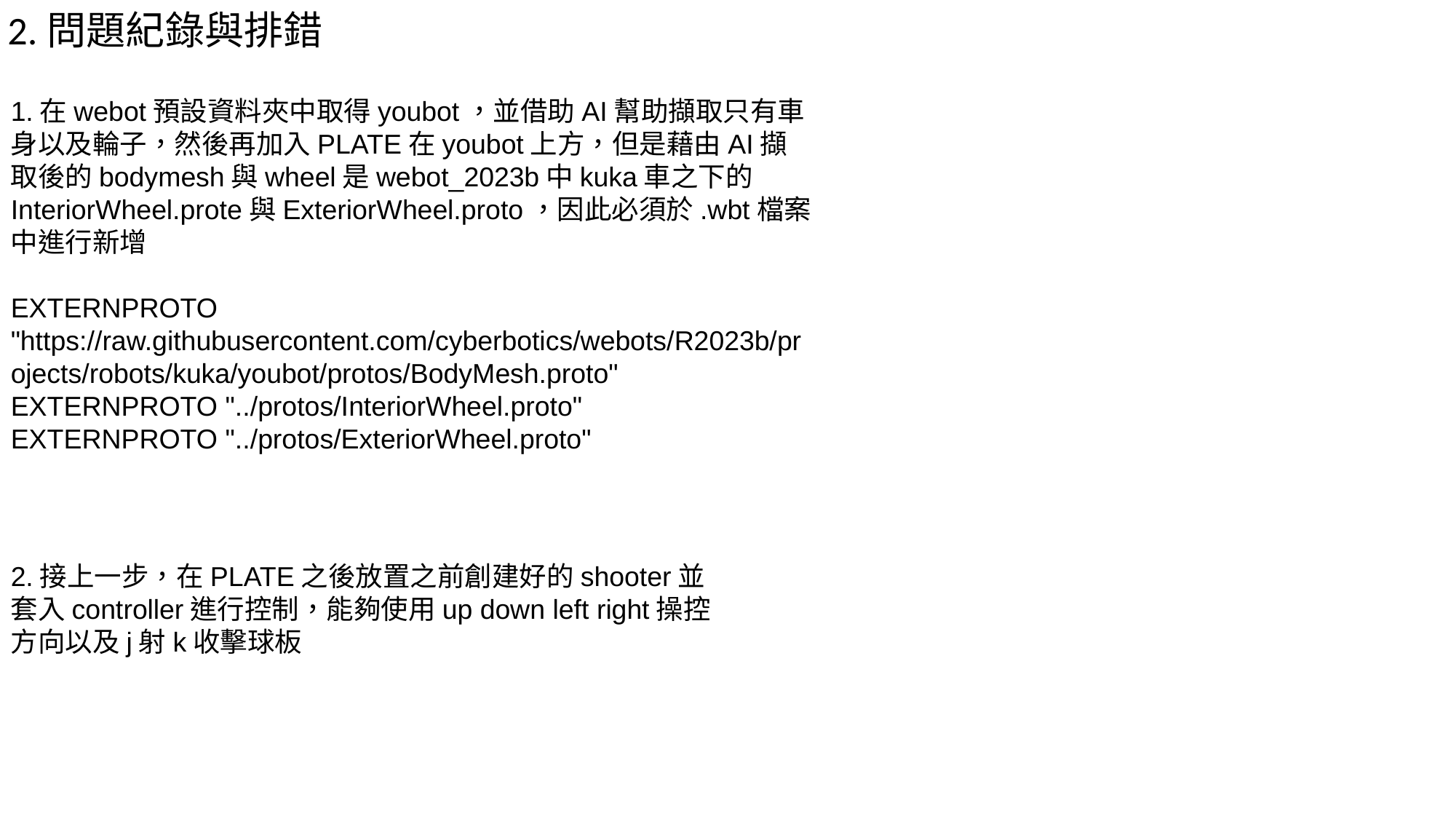

2.問題紀錄與排錯
1.在webot預設資料夾中取得youbot，並借助AI幫助擷取只有車身以及輪子，然後再加入PLATE在youbot上方，但是藉由AI擷取後的bodymesh與wheel是webot_2023b中kuka車之下的InteriorWheel.prote與ExteriorWheel.proto，因此必須於.wbt檔案中進行新增

EXTERNPROTO "https://raw.githubusercontent.com/cyberbotics/webots/R2023b/projects/robots/kuka/youbot/protos/BodyMesh.proto"
EXTERNPROTO "../protos/InteriorWheel.proto"
EXTERNPROTO "../protos/ExteriorWheel.proto"

2.接上一步，在PLATE之後放置之前創建好的shooter並套入controller進行控制，能夠使用up down left right操控方向以及j射k收擊球板